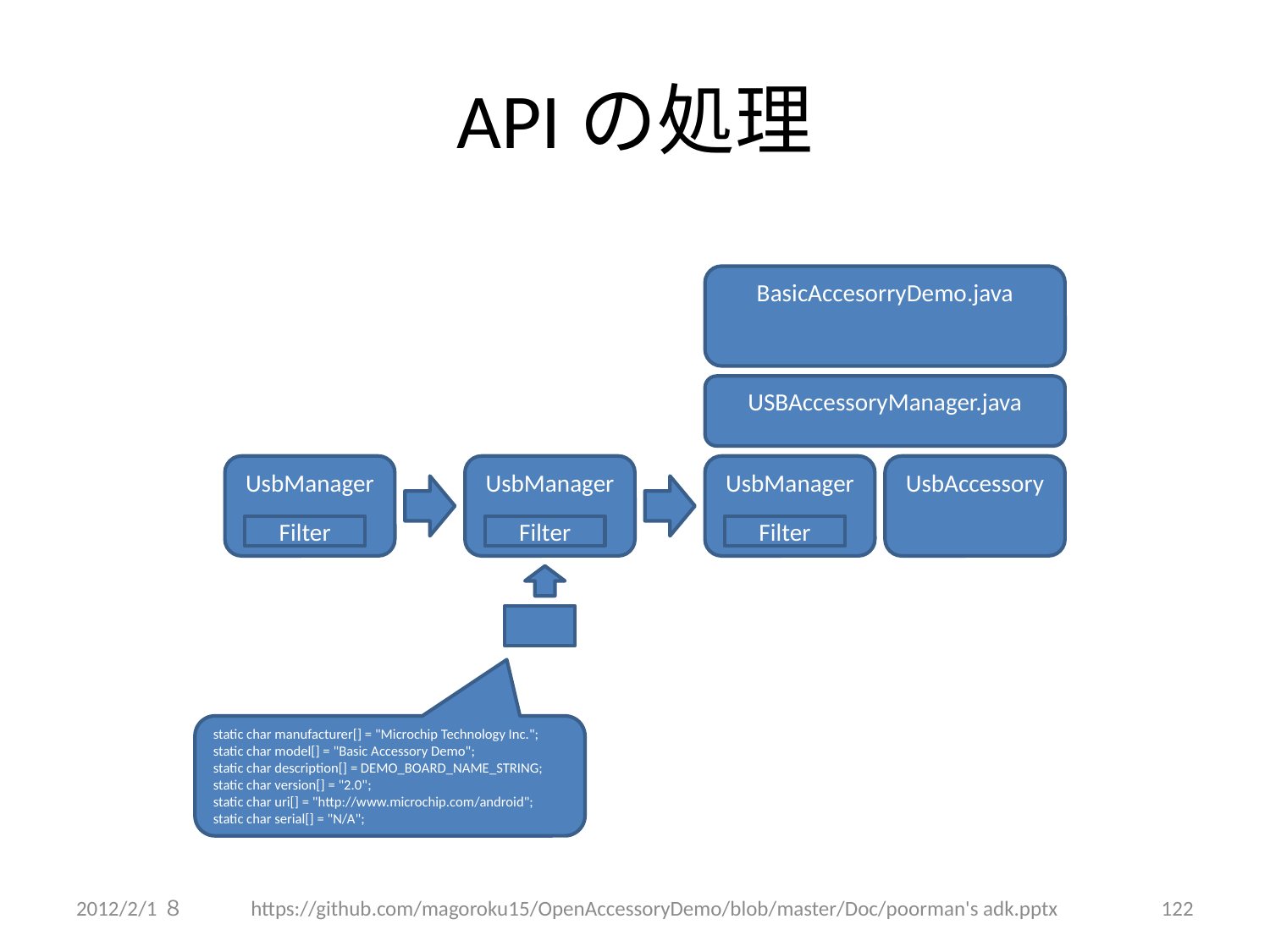

# APIの処理
BasicAccesorryDemo.java
USBAccessoryManager.java
UsbManager
UsbManager
UsbManager
UsbAccessory

Filter
Filter
Filter

static char manufacturer[] = "Microchip Technology Inc.";
static char model[] = "Basic Accessory Demo";
static char description[] = DEMO_BOARD_NAME_STRING;
static char version[] = "2.0";
static char uri[] = "http://www.microchip.com/android";
static char serial[] = "N/A";
2012/2/1８
https://github.com/magoroku15/OpenAccessoryDemo/blob/master/Doc/poorman's adk.pptx
122